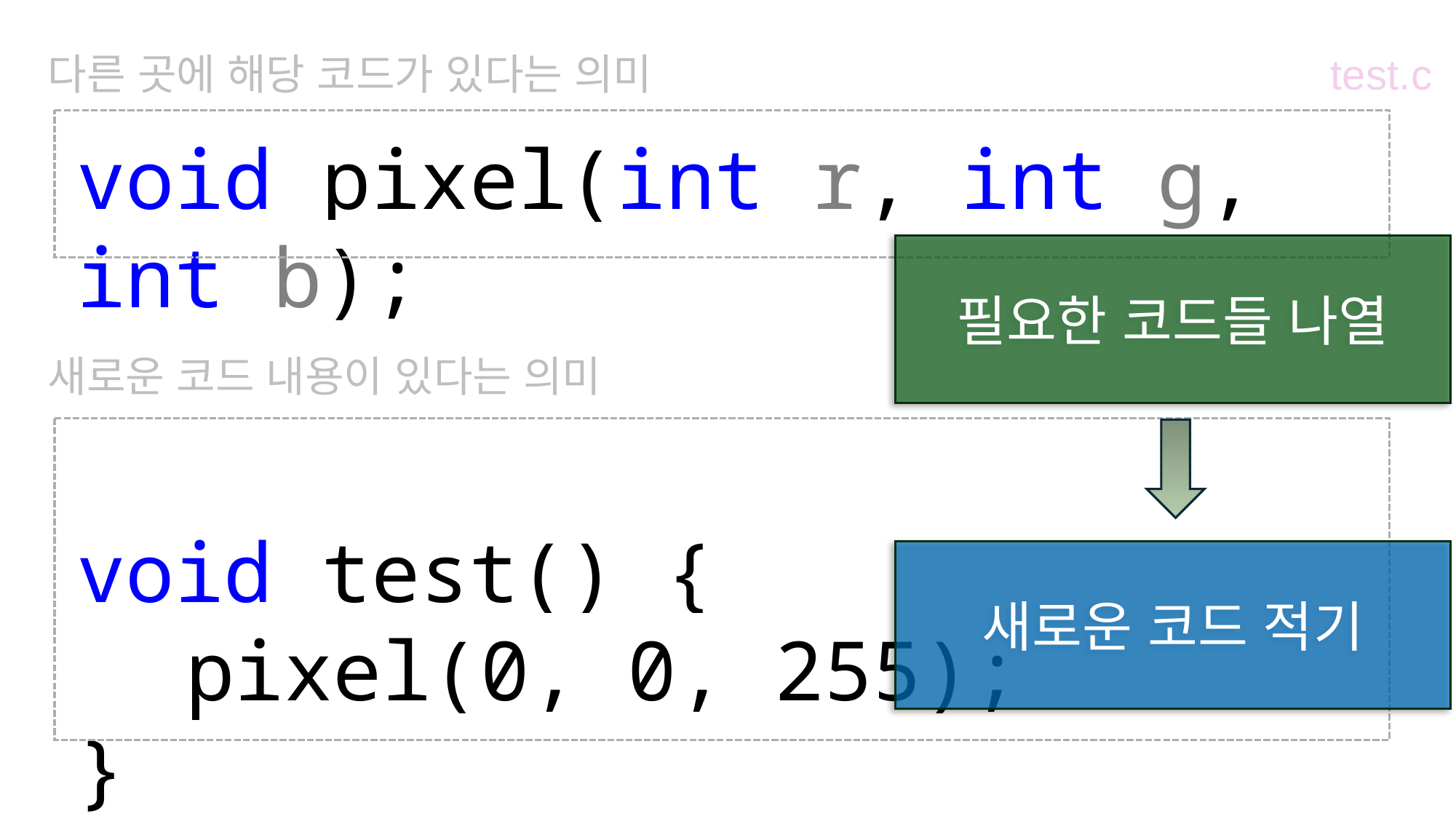

다른 곳에 해당 코드가 있다는 의미
test.c

void pixel(int r, int g, int b);

void test() {
	pixel(0, 0, 255);
}
필요한 코드들 나열
새로운 코드 내용이 있다는 의미

새로운 코드 적기